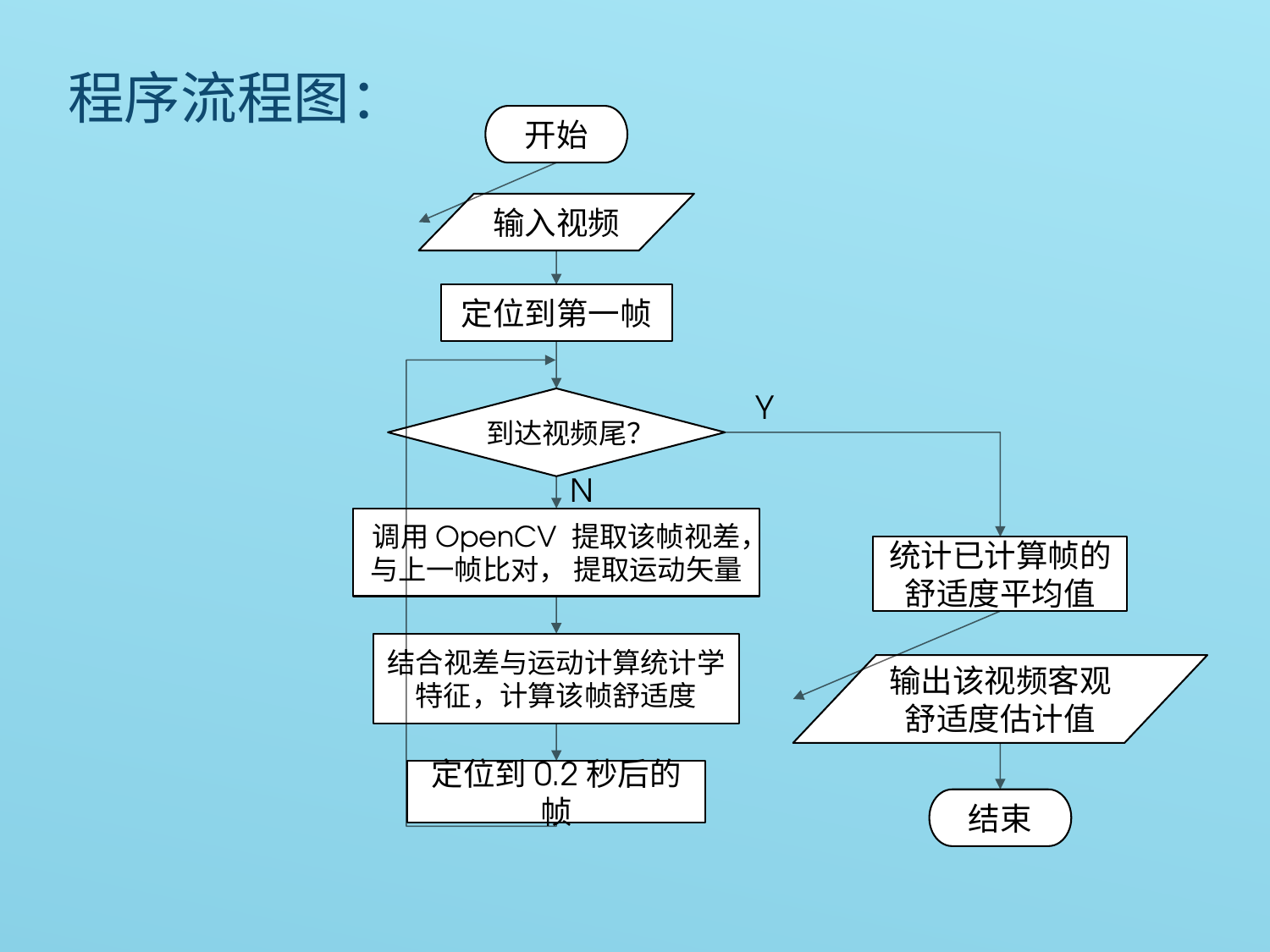

程序流程图：
开始
输入视频
定位到第一帧
Y
到达视频尾？
N
调用OpenCV 提取该帧视差，与上一帧比对， 提取运动矢量
统计已计算帧的舒适度平均值
结合视差与运动计算统计学特征，计算该帧舒适度
输出该视频客观舒适度估计值
定位到0.2秒后的帧
结束